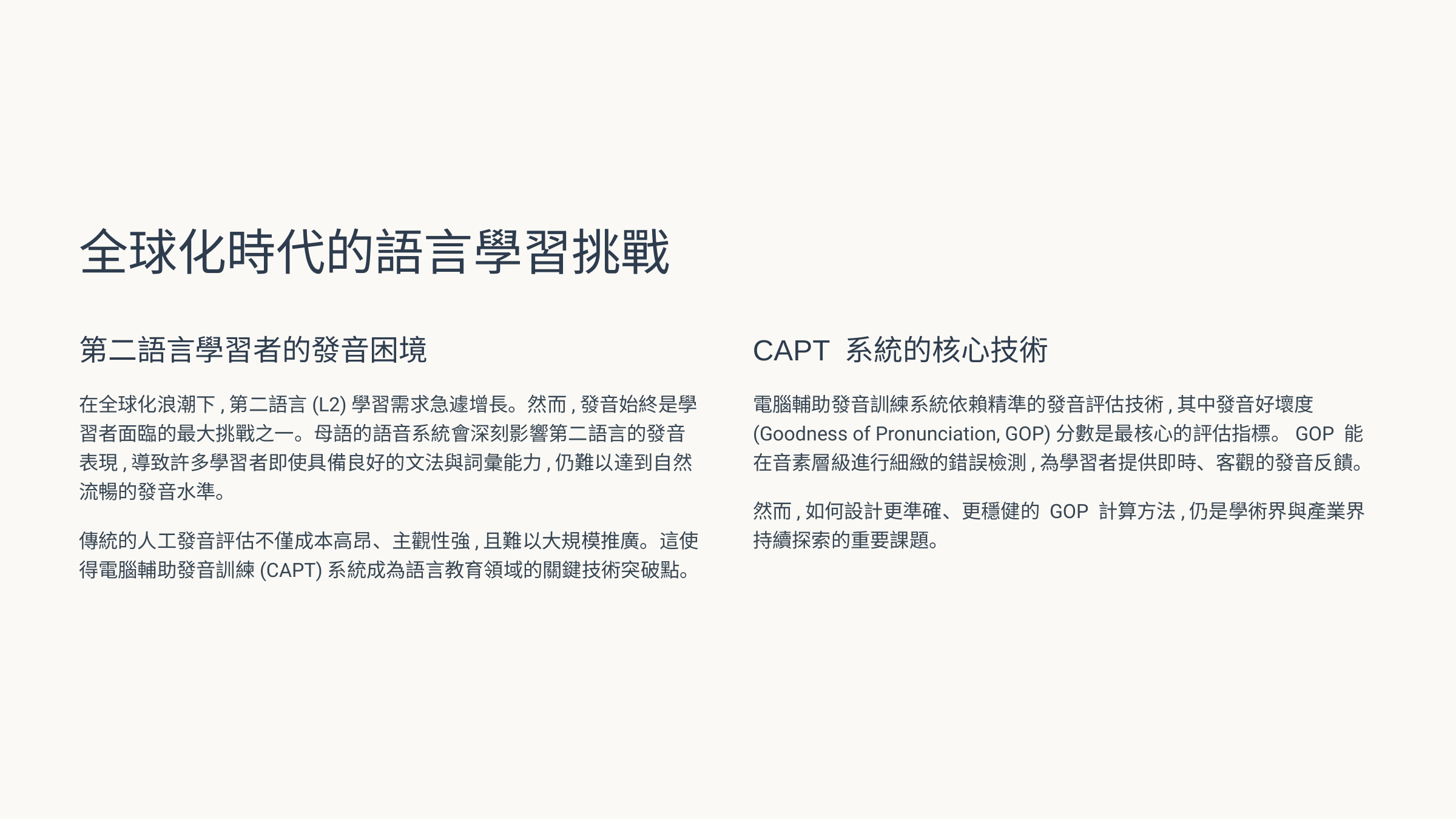

全球化時代的語言學習挑戰
第二語言學習者的發音困境
CAPT 系統的核心技術
在全球化浪潮下,第二語言(L2)學習需求急遽增長。然而,發音始終是學習者面臨的最大挑戰之一。母語的語音系統會深刻影響第二語言的發音表現,導致許多學習者即使具備良好的文法與詞彙能力,仍難以達到自然流暢的發音水準。
電腦輔助發音訓練系統依賴精準的發音評估技術,其中發音好壞度(Goodness of Pronunciation, GOP)分數是最核心的評估指標。GOP 能在音素層級進行細緻的錯誤檢測,為學習者提供即時、客觀的發音反饋。
然而,如何設計更準確、更穩健的 GOP 計算方法,仍是學術界與產業界持續探索的重要課題。
傳統的人工發音評估不僅成本高昂、主觀性強,且難以大規模推廣。這使得電腦輔助發音訓練(CAPT)系統成為語言教育領域的關鍵技術突破點。